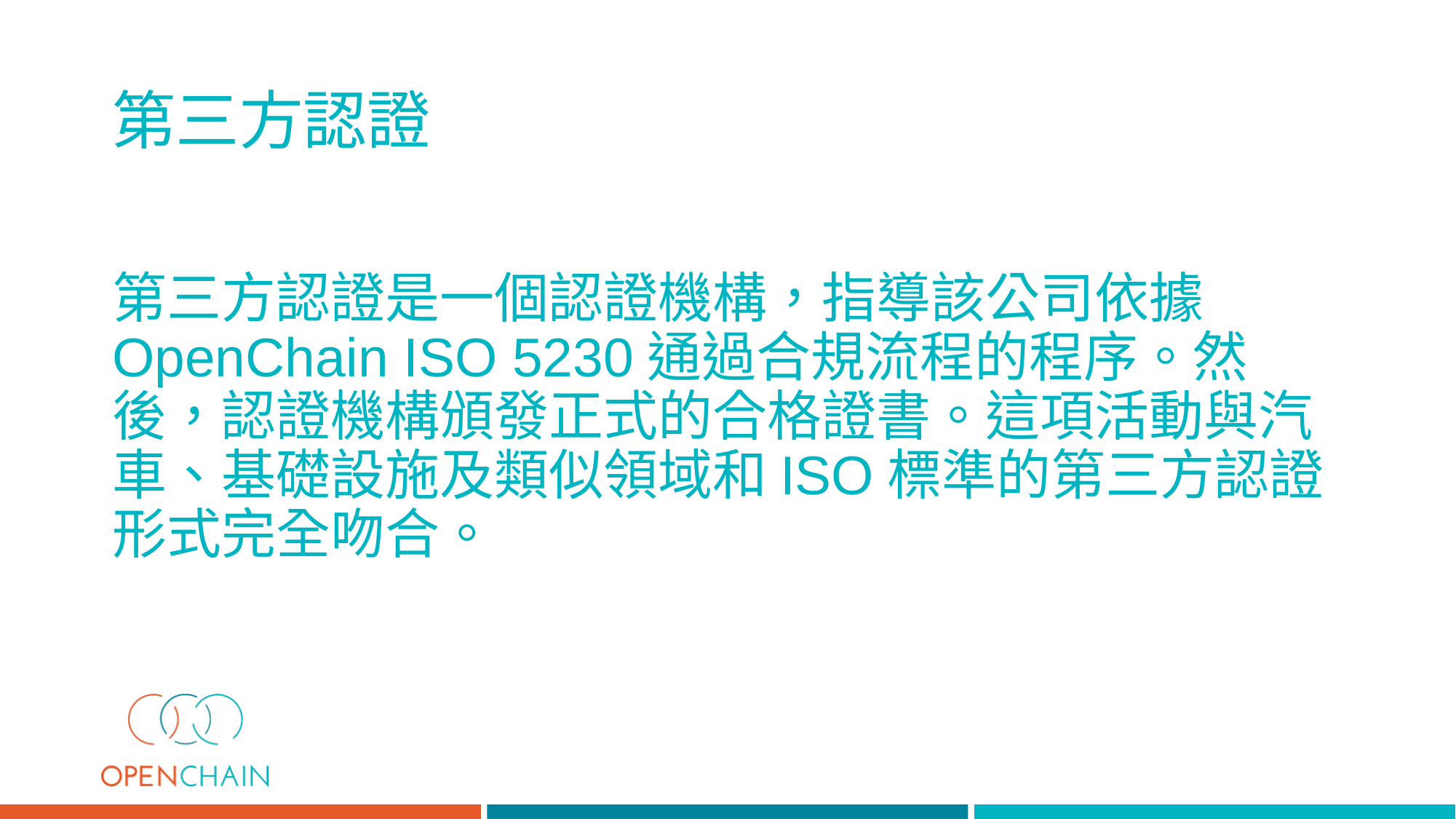

第三方認證
# 第三方認證是一個認證機構，指導該公司依據OpenChain ISO 5230通過合規流程的程序。然後，認證機構頒發正式的合格證書。這項活動與汽車、基礎設施及類似領域和ISO標準的第三方認證形式完全吻合。